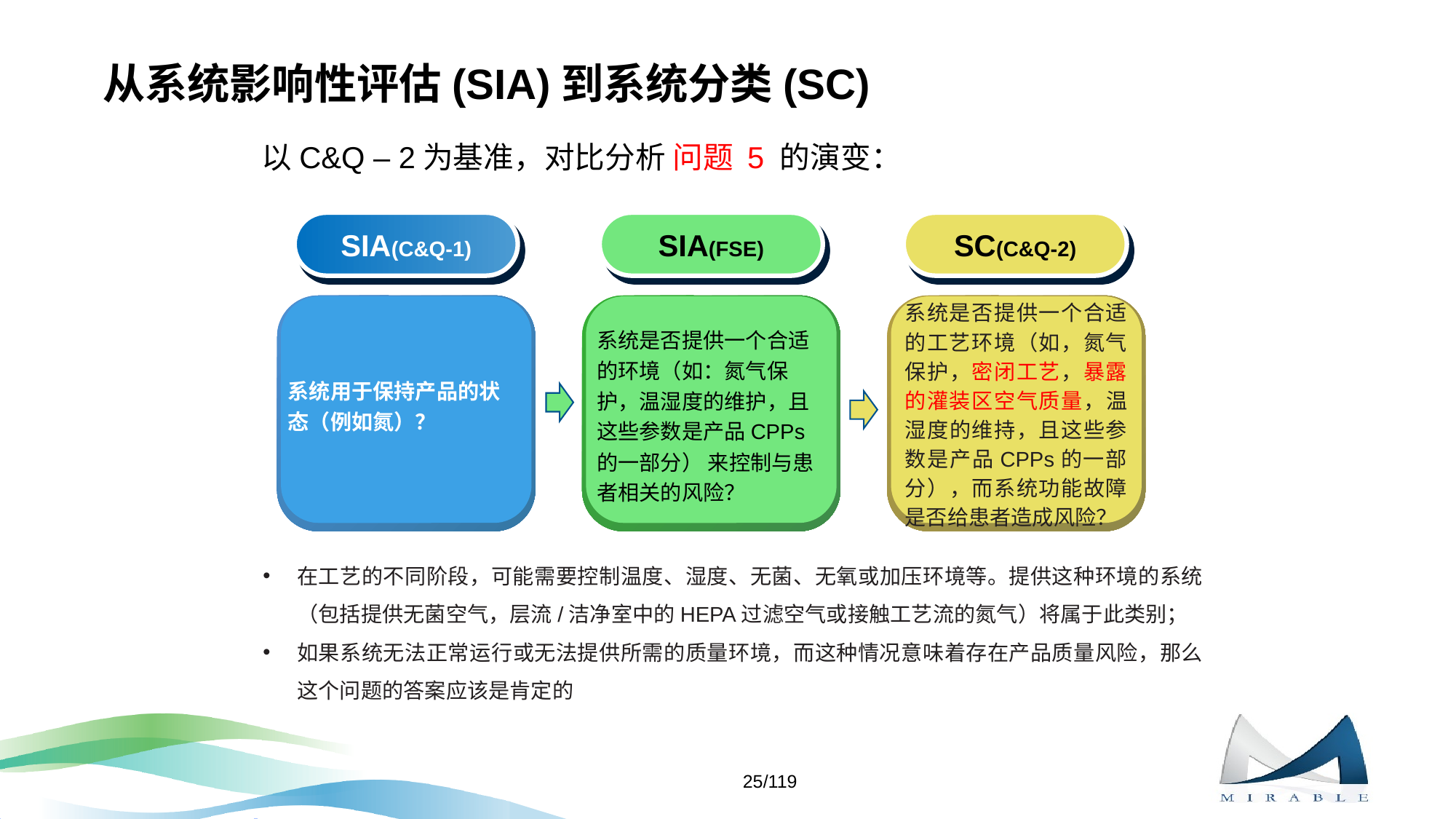

# 从系统影响性评估(SIA)到系统分类(SC)
以C&Q – 2为基准，对比分析 问题 5 的演变：
SIA(C&Q-1)
SIA(FSE)
SC(C&Q-2)
系统是否提供一个合适的工艺环境（如，氮气保护，密闭工艺，暴露的灌装区空气质量，温湿度的维持，且这些参数是产品CPPs的一部分），而系统功能故障是否给患者造成风险？

系统用于保持产品的状态（例如氮）？

系统是否提供一个合适的环境（如：氮气保护，温湿度的维护，且这些参数是产品CPPs的一部分） 来控制与患者相关的风险？

在工艺的不同阶段，可能需要控制温度、湿度、无菌、无氧或加压环境等。提供这种环境的系统（包括提供无菌空气，层流/洁净室中的HEPA过滤空气或接触工艺流的氮气）将属于此类别；
如果系统无法正常运行或无法提供所需的质量环境，而这种情况意味着存在产品质量风险，那么这个问题的答案应该是肯定的
25/119